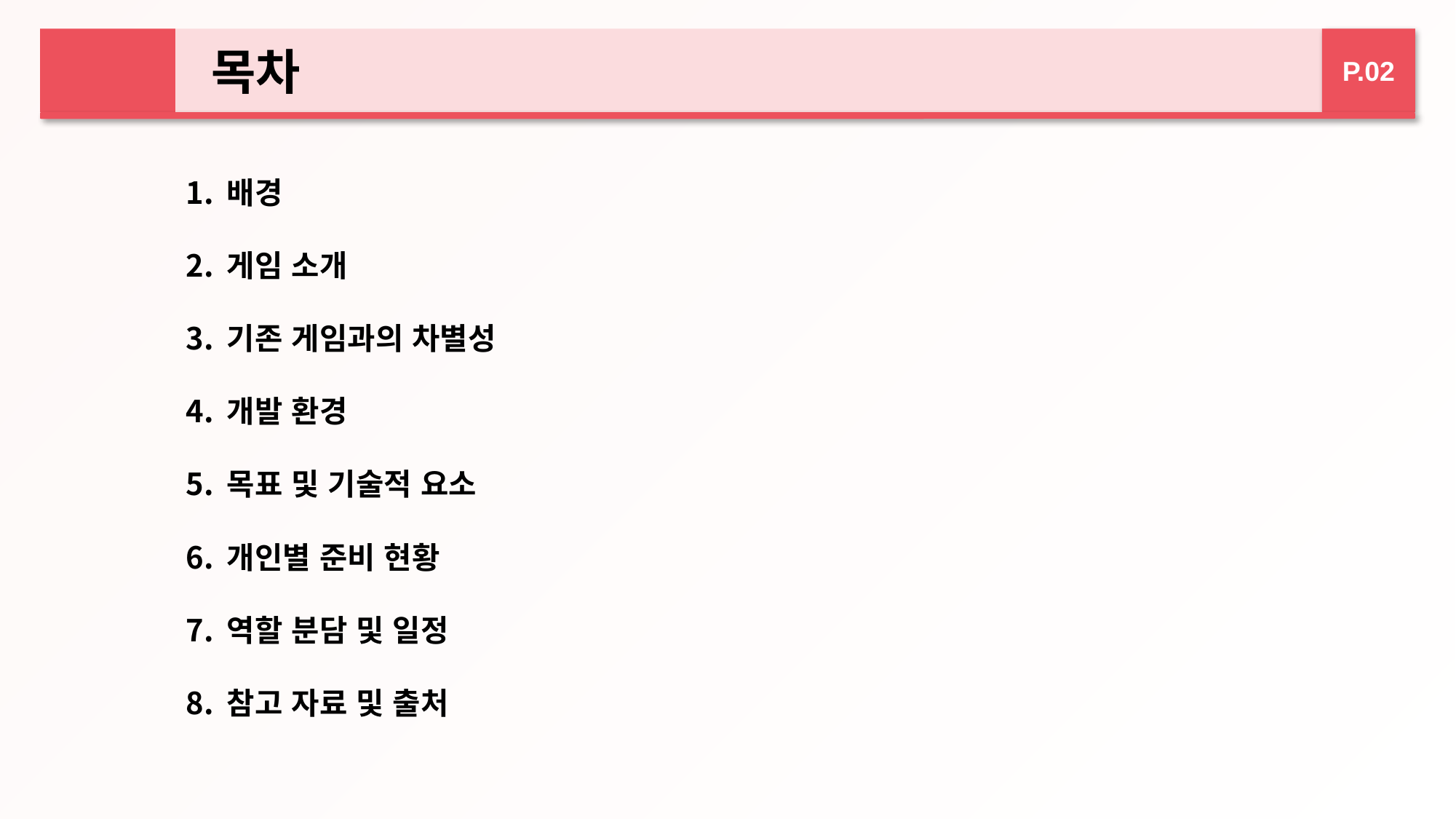

목차
P.02

배경

게임 소개

기존 게임과의 차별성

개발 환경

목표 및 기술적 요소

개인별 준비 현황

역할 분담 및 일정

참고 자료 및 출처